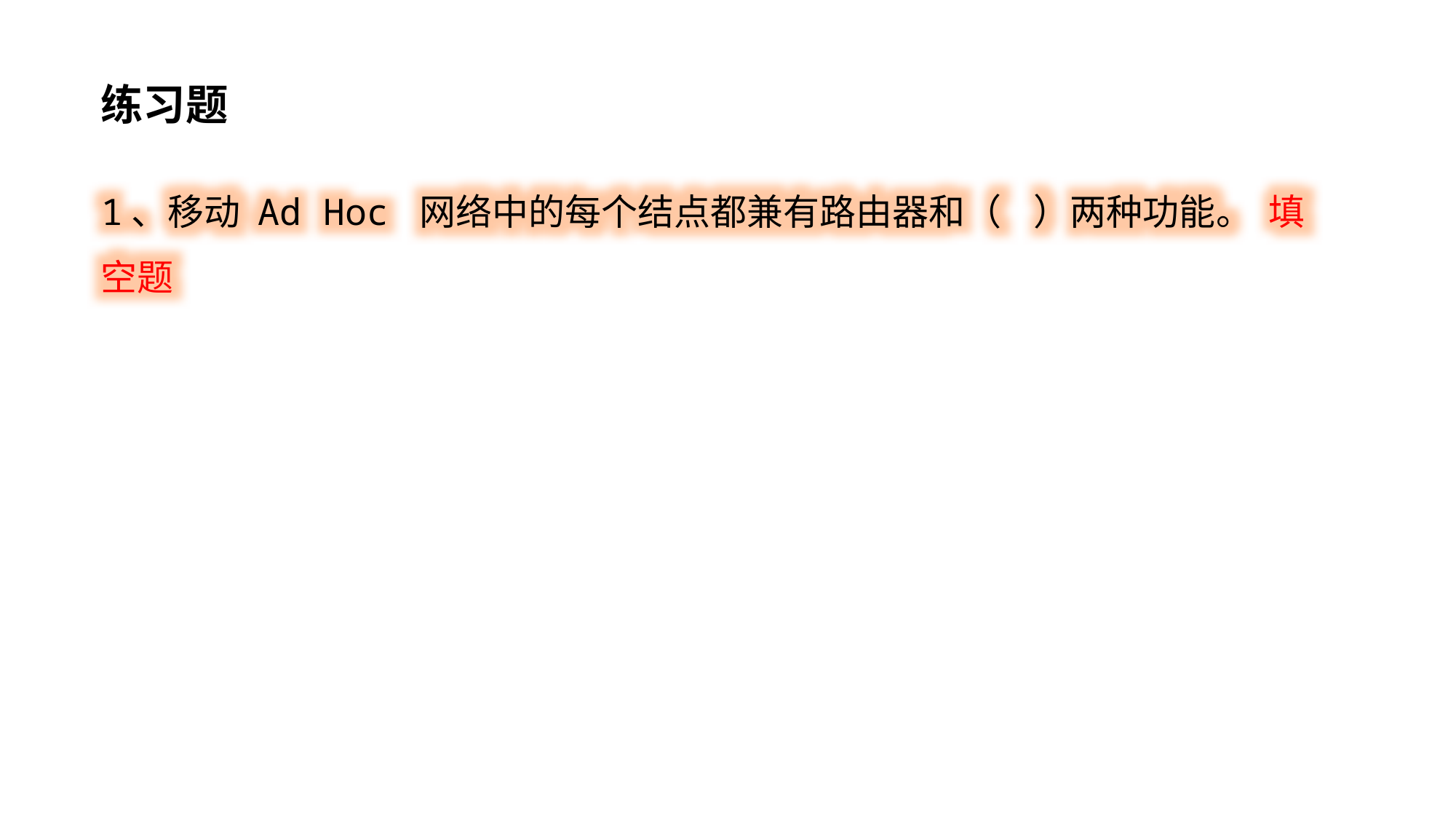

练习题
1、移动 Ad Hoc 网络中的每个结点都兼有路由器和（    ）两种功能。  填空题